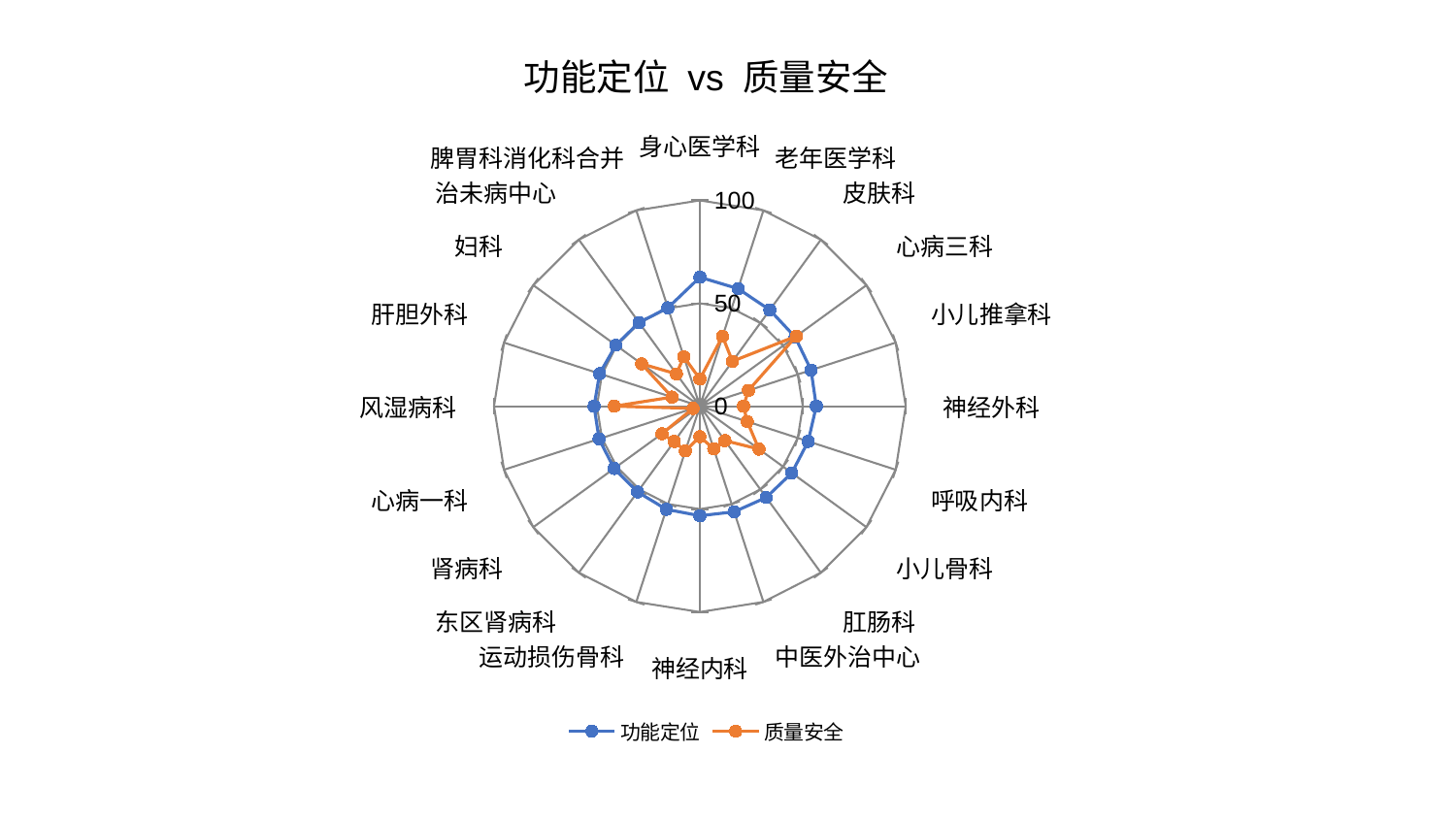

### Chart: 功能定位 vs 质量安全

| Category | 功能定位 | 质量安全 |
|---|---|---|
| 身心医学科 | 62.651969930880355 | 13.200194736168228 |
| 老年医学科 | 60.05907478876938 | 35.655759358266934 |
| 皮肤科 | 57.80427016089645 | 26.99232794157781 |
| 心病三科 | 57.19417112395356 | 57.89898005195962 |
| 小儿推拿科 | 56.812692372091 | 24.830385350709793 |
| 神经外科 | 56.560295226599244 | 21.209001506236078 |
| 呼吸内科 | 55.3535738374167 | 24.227014969227696 |
| 小儿骨科 | 55.203399511167724 | 35.482207008792194 |
| 肛肠科 | 54.847352808612634 | 20.710711451964308 |
| 中医外治中心 | 53.974262819533685 | 21.80058410022414 |
| 神经内科 | 53.252453690688746 | 14.823345187950498 |
| 运动损伤骨科 | 52.71415411717456 | 22.829912549091066 |
| 东区肾病科 | 51.5202468386945 | 21.190143376340576 |
| 肾病科 | 51.49985352128741 | 22.822269961248917 |
| 心病一科 | 51.49938241268815 | 3.4891164258022975 |
| 风湿病科 | 51.37452301038964 | 41.58341941168988 |
| 肝胆外科 | 51.20032771090304 | 14.181729247448786 |
| 妇科 | 50.45560390410994 | 35.03219455646693 |
| 治未病中心 | 50.270564620785976 | 19.440408201944745 |
| 脾胃科消化科合并 | 50.270042261919414 | 25.235234628650765 |
98